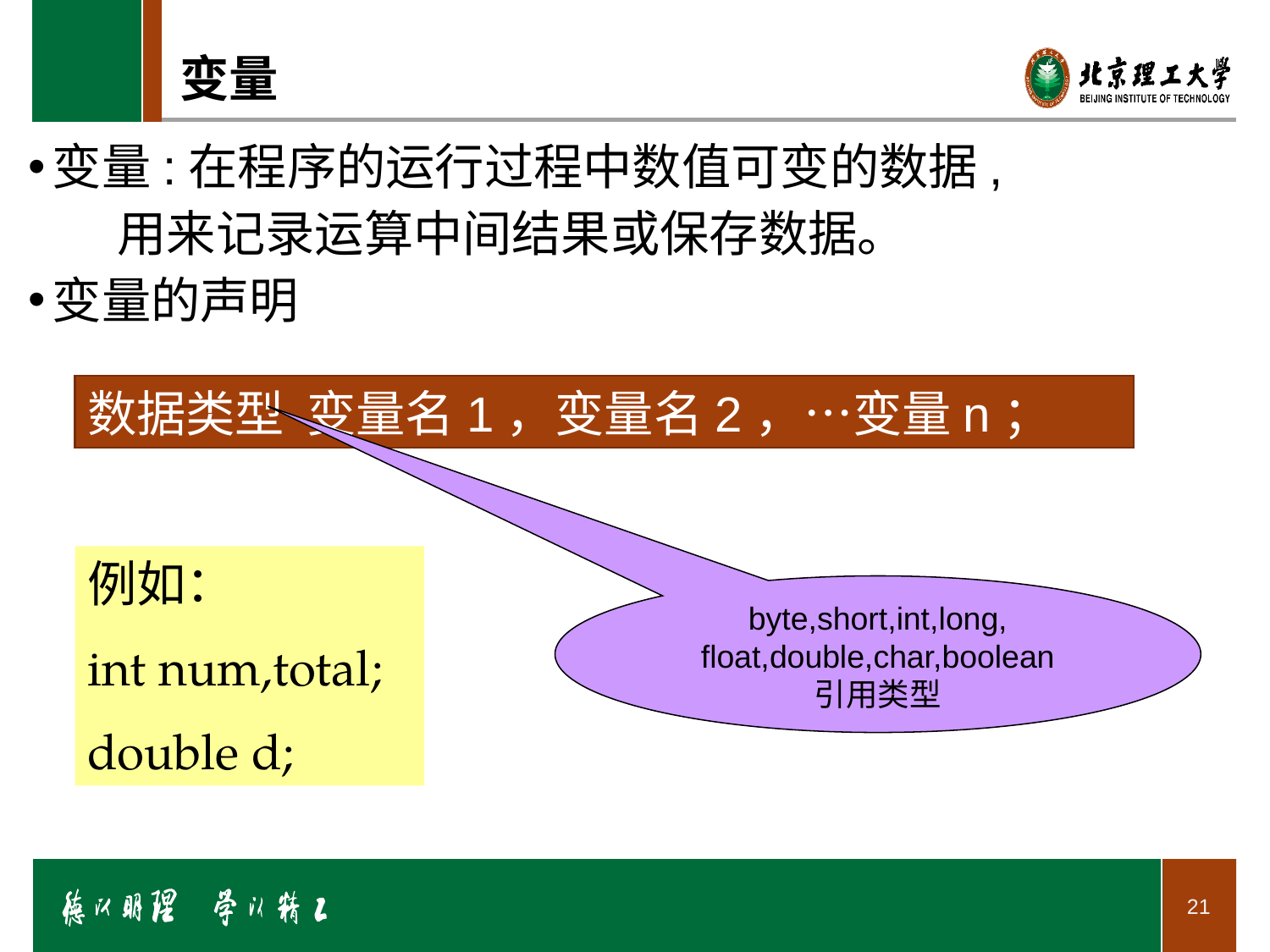

# 变量
变量:在程序的运行过程中数值可变的数据,
       用来记录运算中间结果或保存数据。
变量的声明
数据类型  变量名1，变量名2，…变量n；
例如：
int num,total;
double d;
byte,short,int,long, float,double,char,boolean
引用类型